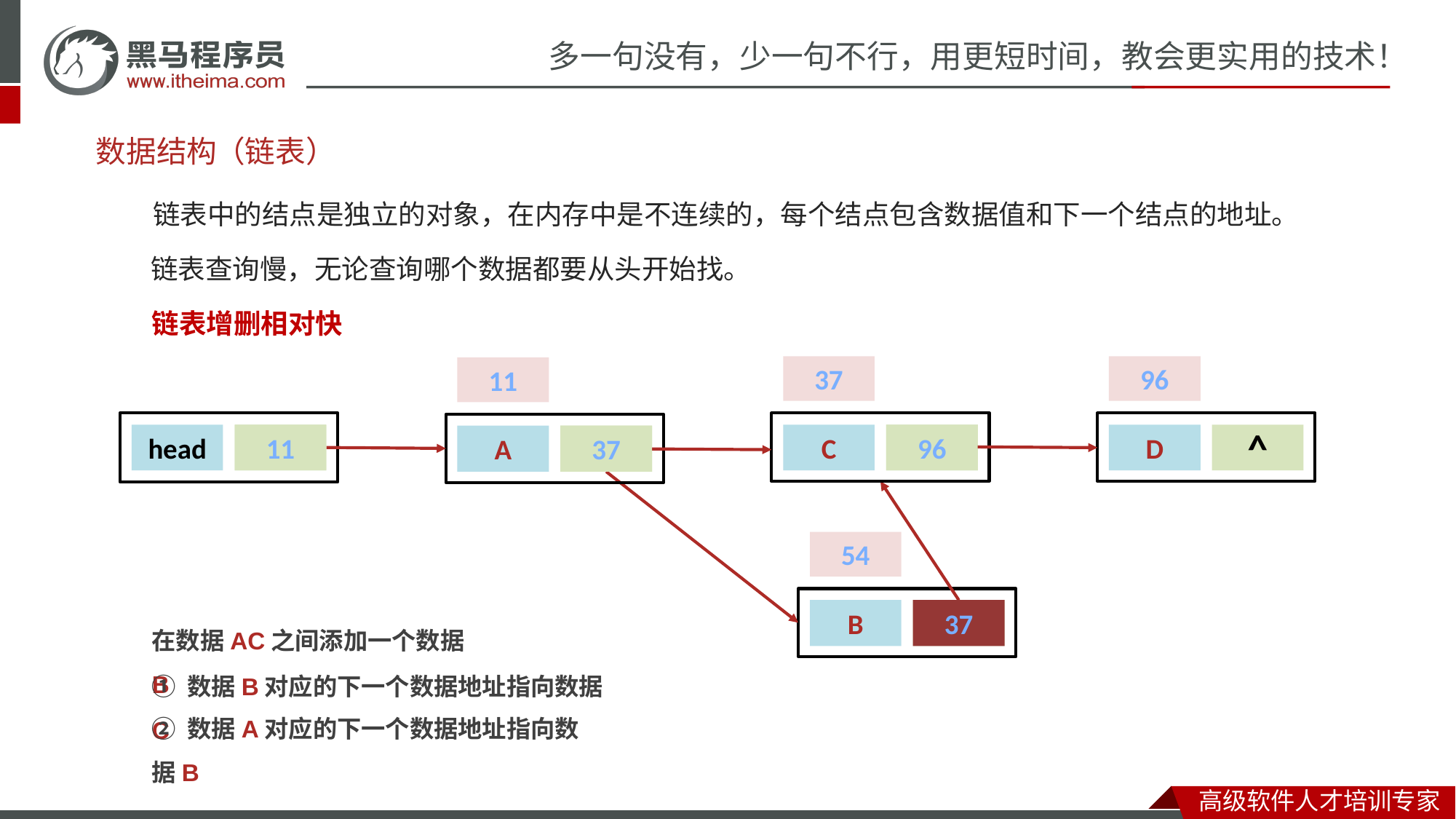

# 数据结构
（链表）
链表中的结点是独立的对象，在内存中是不连续的，每个结点包含数据值和下一个结点的地址。
链表查询慢，无论查询哪个数据都要从头开始找。
链表增删相对快
37
96
11
创建一个链表：

head
^
11
C
^
96
D
^
A
^
37
54

B
^
37
在数据AC之间添加一个数据B
① 数据B对应的下一个数据地址指向数据C
② 数据A对应的下一个数据地址指向数据B